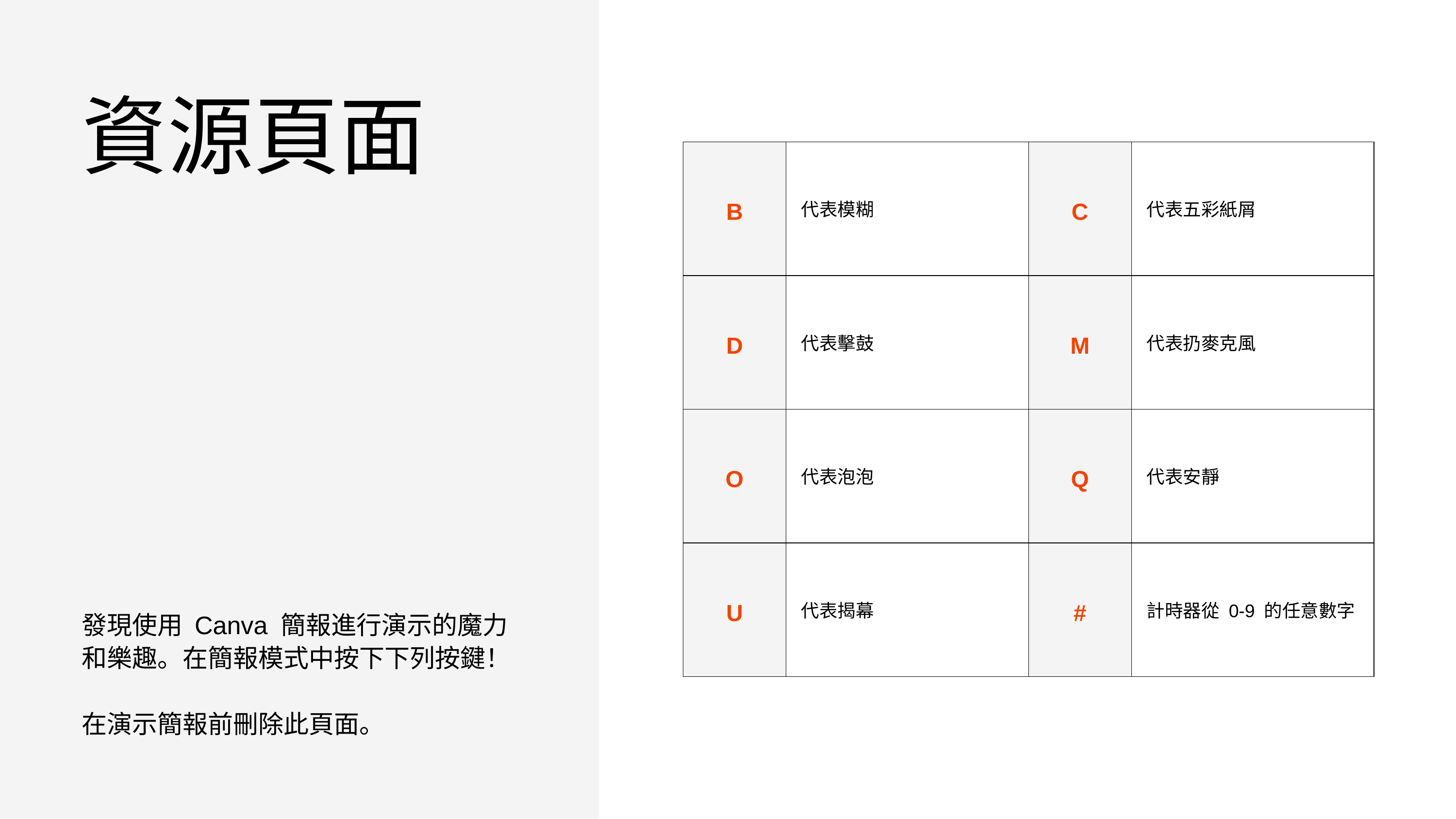

資源頁面

| B | 代表模糊 | C | 代表五彩紙屑 |
| --- | --- | --- | --- |
| D | 代表擊鼓 | M | 代表扔麥克風 |
| O | 代表泡泡 | Q | 代表安靜 |
| U | 代表揭幕 | # | 計時器從 0-9 的任意數字 |
發現使用 Canva 簡報進行演示的魔力和樂趣。在簡報模式中按下下列按鍵！

在演示簡報前刪除此頁面。